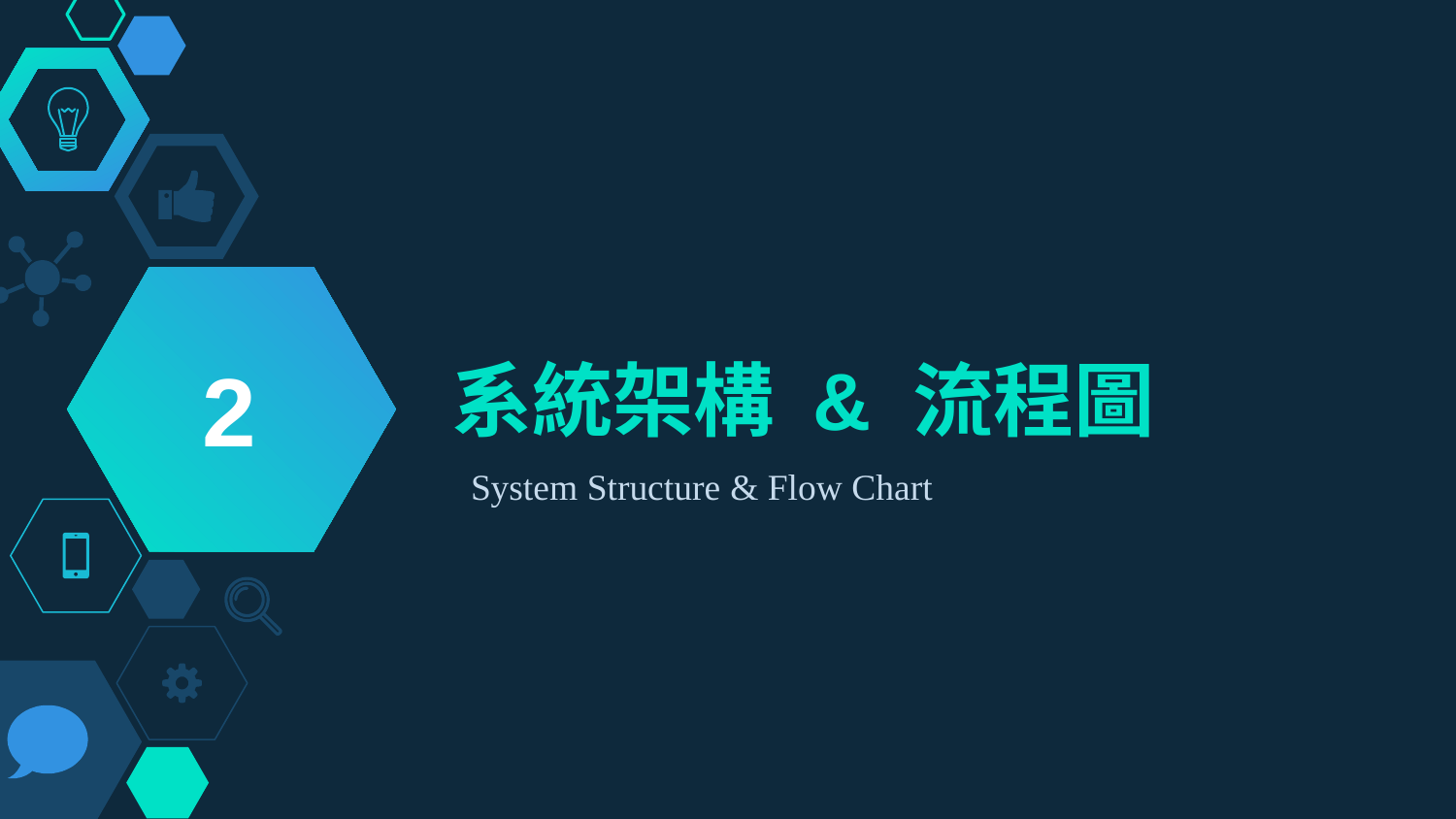

2
# 系統架構 & 流程圖
System Structure & Flow Chart